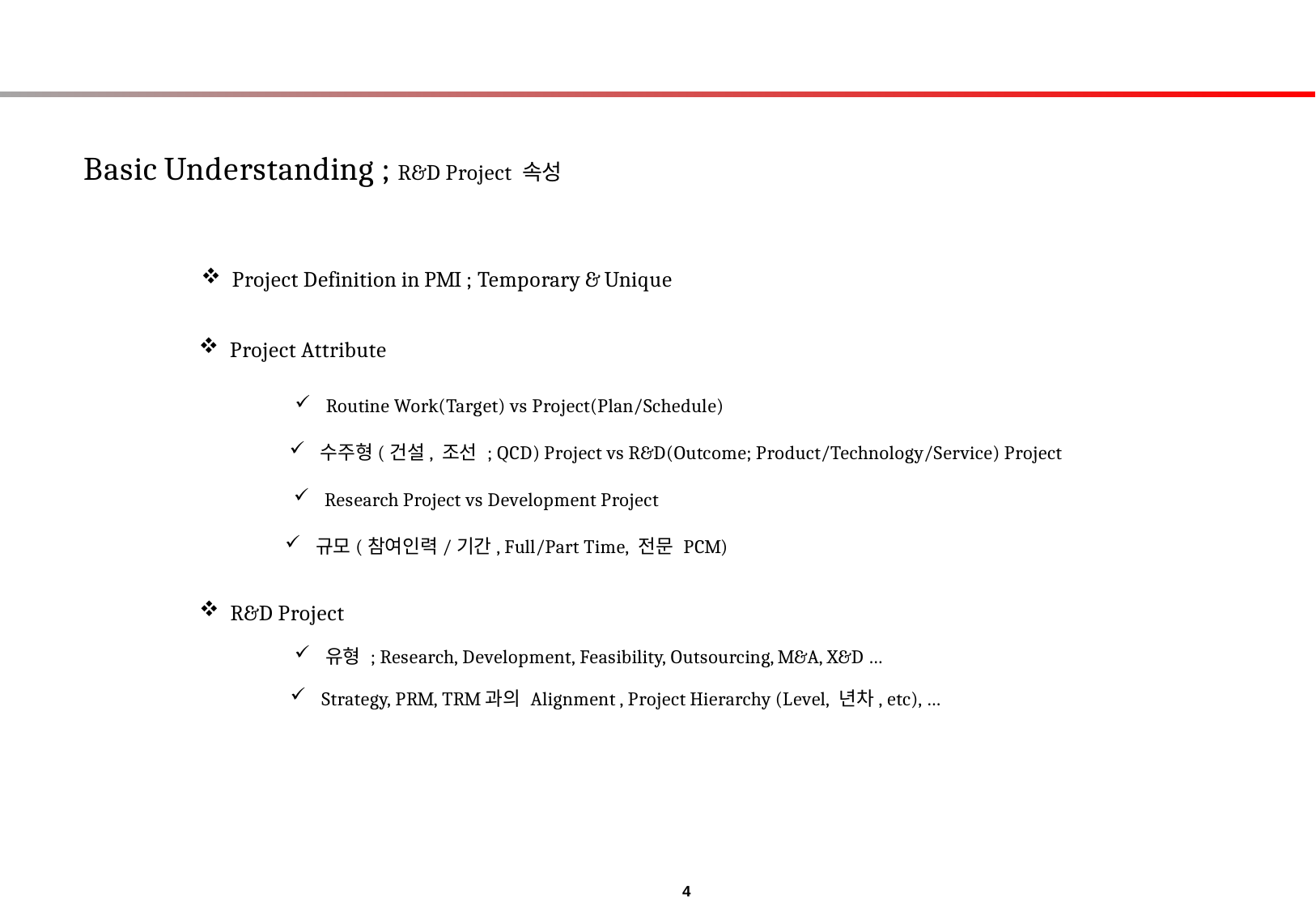

Basic Understanding ; R&D Project 속성
Project Definition in PMI ; Temporary & Unique
Project Attribute
Routine Work(Target) vs Project(Plan/Schedule)
수주형(건설, 조선 ; QCD) Project vs R&D(Outcome; Product/Technology/Service) Project
Research Project vs Development Project
규모(참여인력/기간, Full/Part Time, 전문 PCM)
R&D Project
유형 ; Research, Development, Feasibility, Outsourcing, M&A, X&D …
Strategy, PRM, TRM과의 Alignment , Project Hierarchy (Level, 년차, etc), …
4